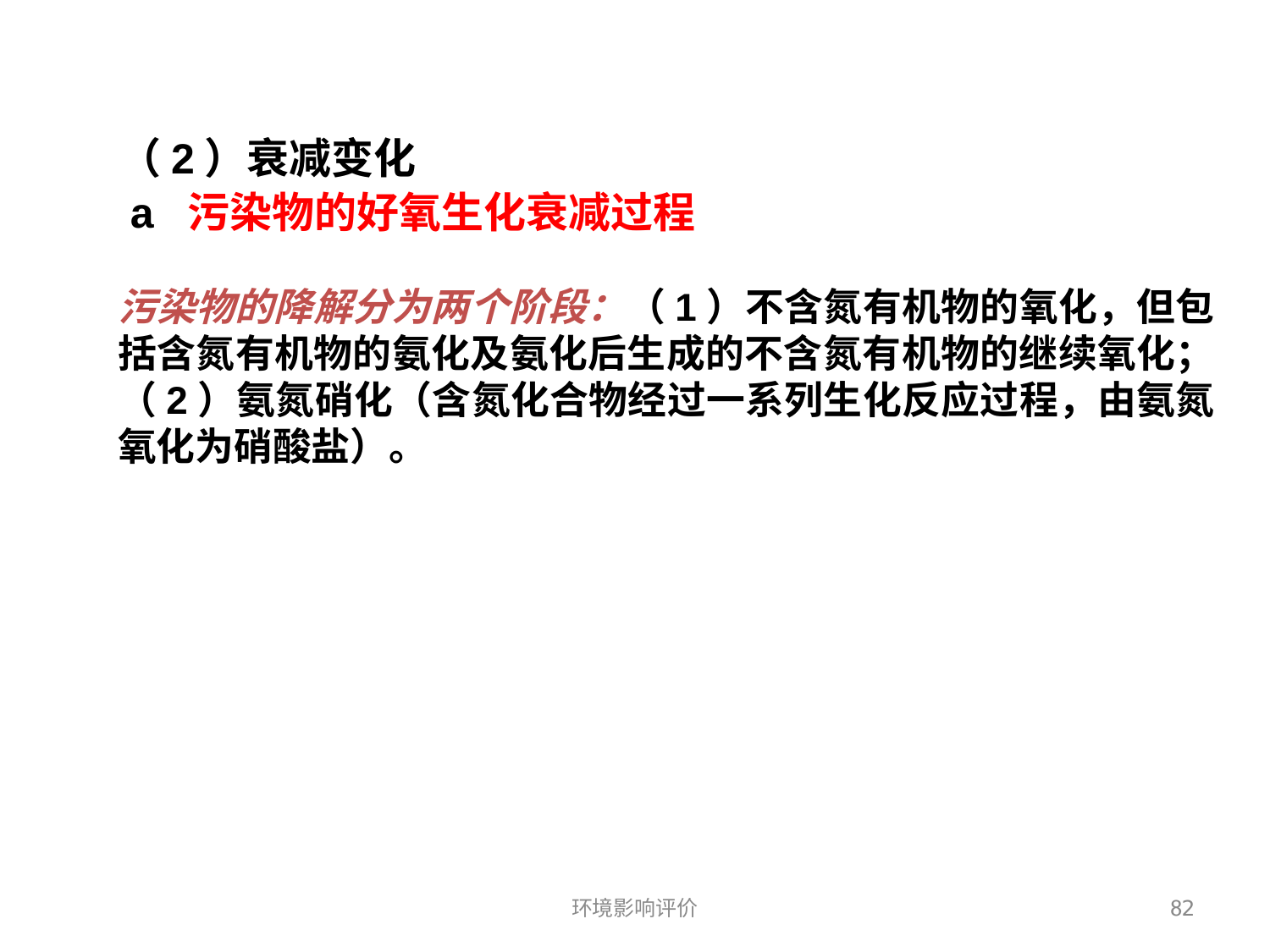

（2）衰减变化
 a  污染物的好氧生化衰减过程
污染物的降解分为两个阶段：（1）不含氮有机物的氧化，但包括含氮有机物的氨化及氨化后生成的不含氮有机物的继续氧化；（2）氨氮硝化（含氮化合物经过一系列生化反应过程，由氨氮氧化为硝酸盐）。
环境影响评价
82